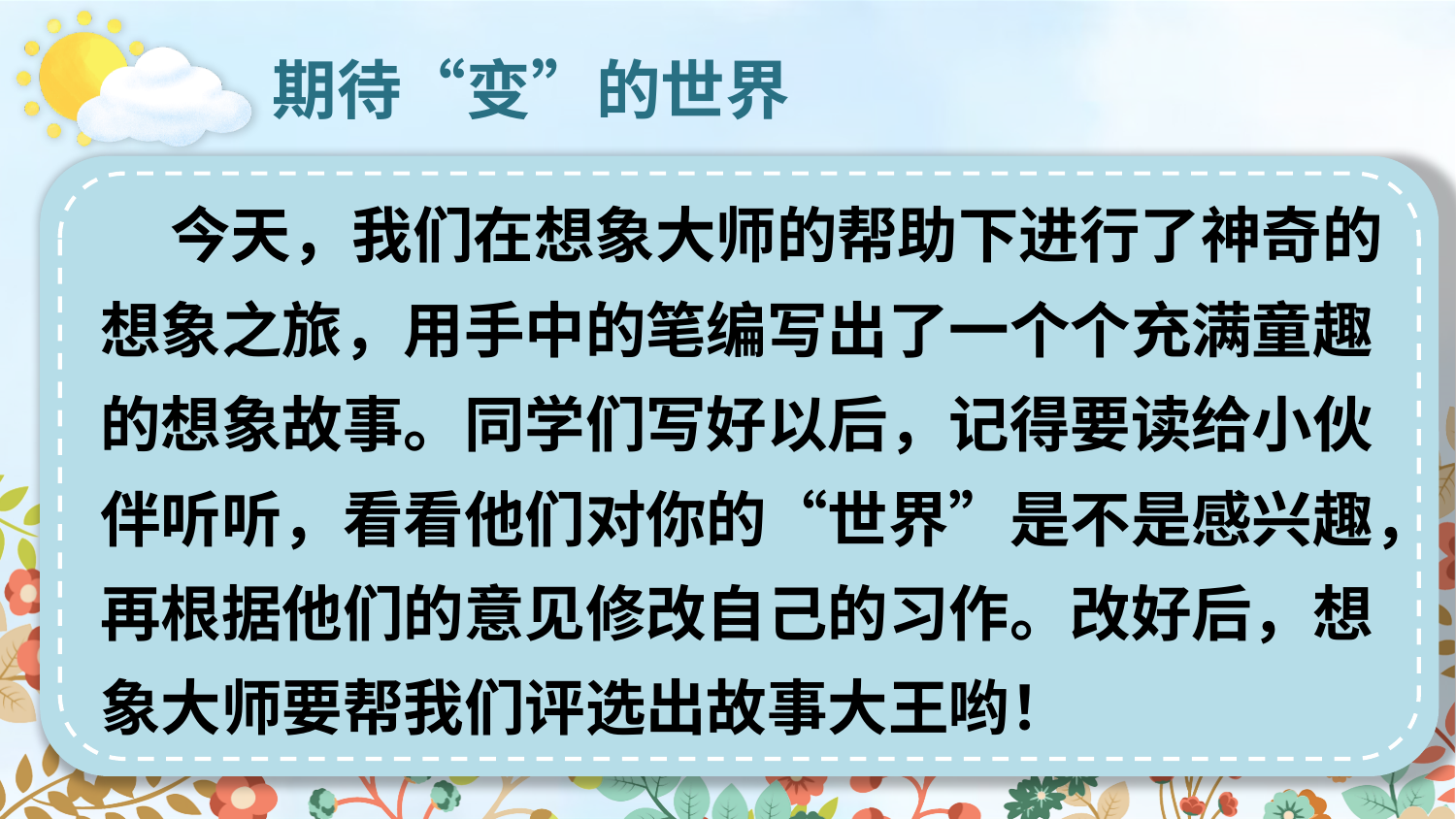

期待“变”的世界
    今天，我们在想象大师的帮助下进行了神奇的想象之旅，用手中的笔编写出了一个个充满童趣的想象故事。同学们写好以后，记得要读给小伙伴听听，看看他们对你的“世界”是不是感兴趣，再根据他们的意见修改自己的习作。改好后，想象大师要帮我们评选出故事大王哟！